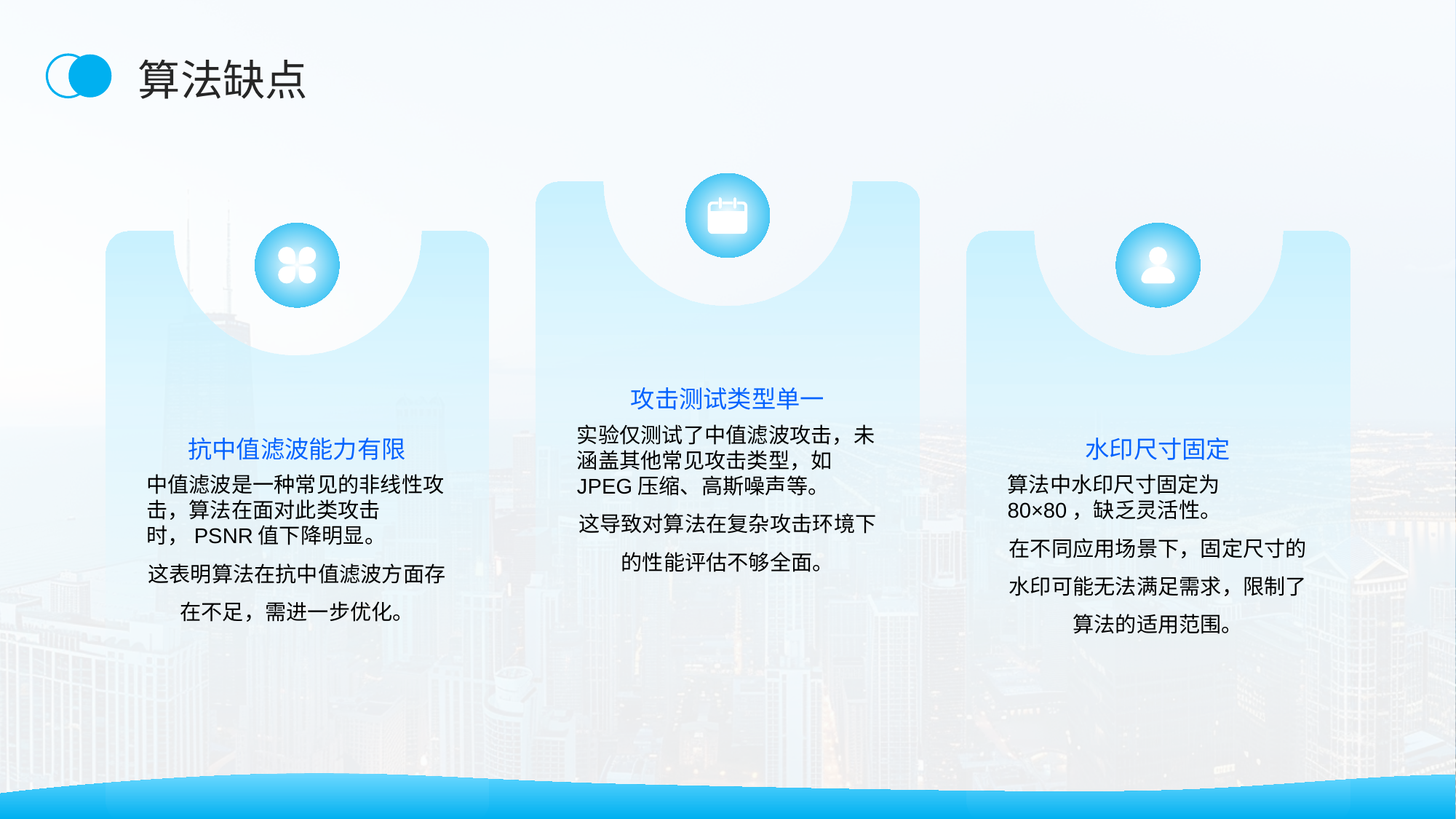

算法缺点

攻击测试类型单一
抗中值滤波能力有限
水印尺寸固定
实验仅测试了中值滤波攻击，未涵盖其他常见攻击类型，如JPEG压缩、高斯噪声等。
这导致对算法在复杂攻击环境下的性能评估不够全面。
中值滤波是一种常见的非线性攻击，算法在面对此类攻击时，PSNR值下降明显。
这表明算法在抗中值滤波方面存在不足，需进一步优化。
算法中水印尺寸固定为80×80，缺乏灵活性。
在不同应用场景下，固定尺寸的水印可能无法满足需求，限制了算法的适用范围。